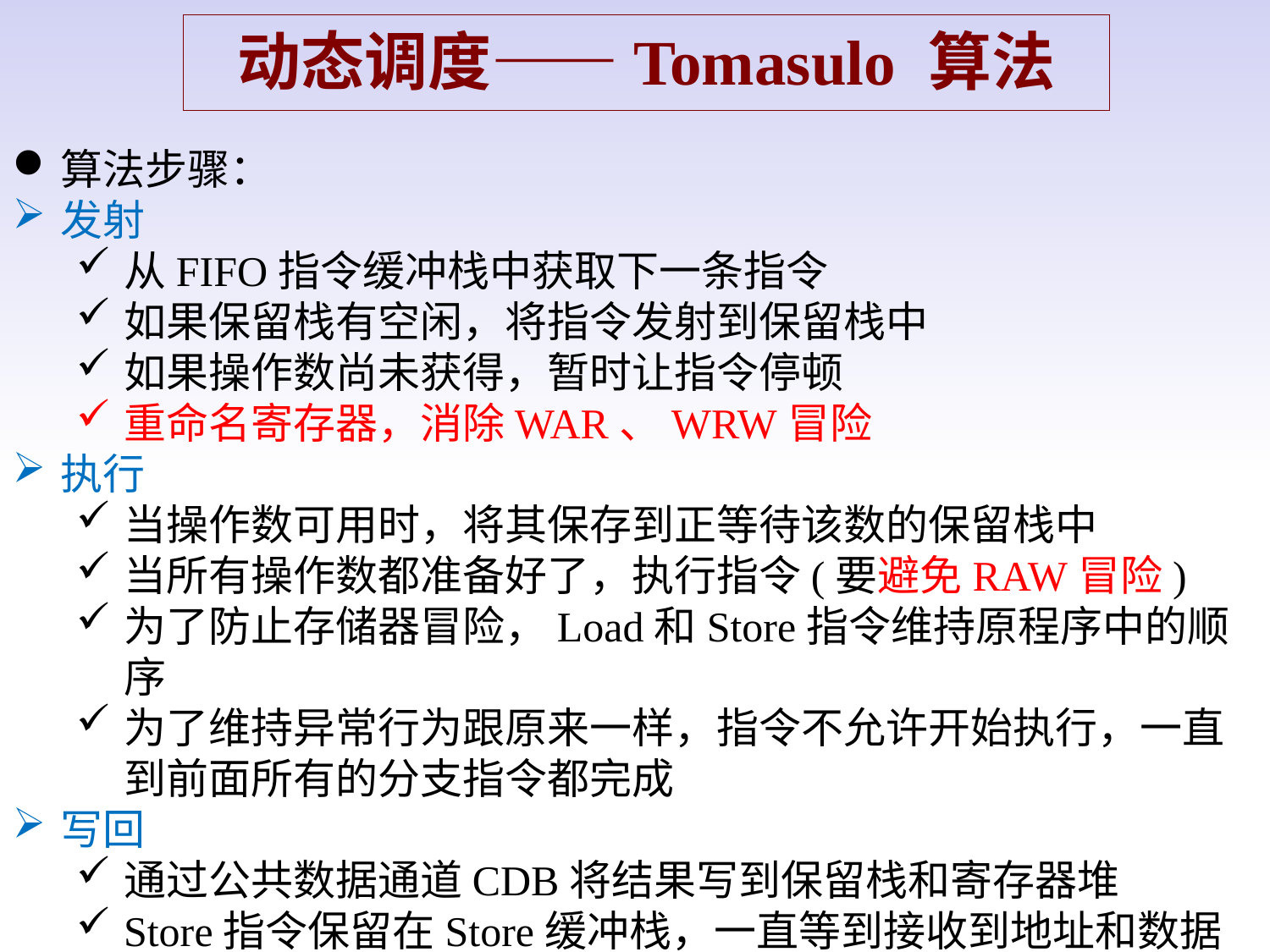

动态调度——Tomasulo 算法
算法步骤：
发射
从FIFO指令缓冲栈中获取下一条指令
如果保留栈有空闲，将指令发射到保留栈中
如果操作数尚未获得，暂时让指令停顿
重命名寄存器，消除WAR、WRW冒险
执行
当操作数可用时，将其保存到正等待该数的保留栈中
当所有操作数都准备好了，执行指令(要避免RAW冒险)
为了防止存储器冒险，Load和Store指令维持原程序中的顺序
为了维持异常行为跟原来一样，指令不允许开始执行，一直到前面所有的分支指令都完成
写回
通过公共数据通道CDB将结果写到保留栈和寄存器堆
Store指令保留在Store缓冲栈，一直等到接收到地址和数据